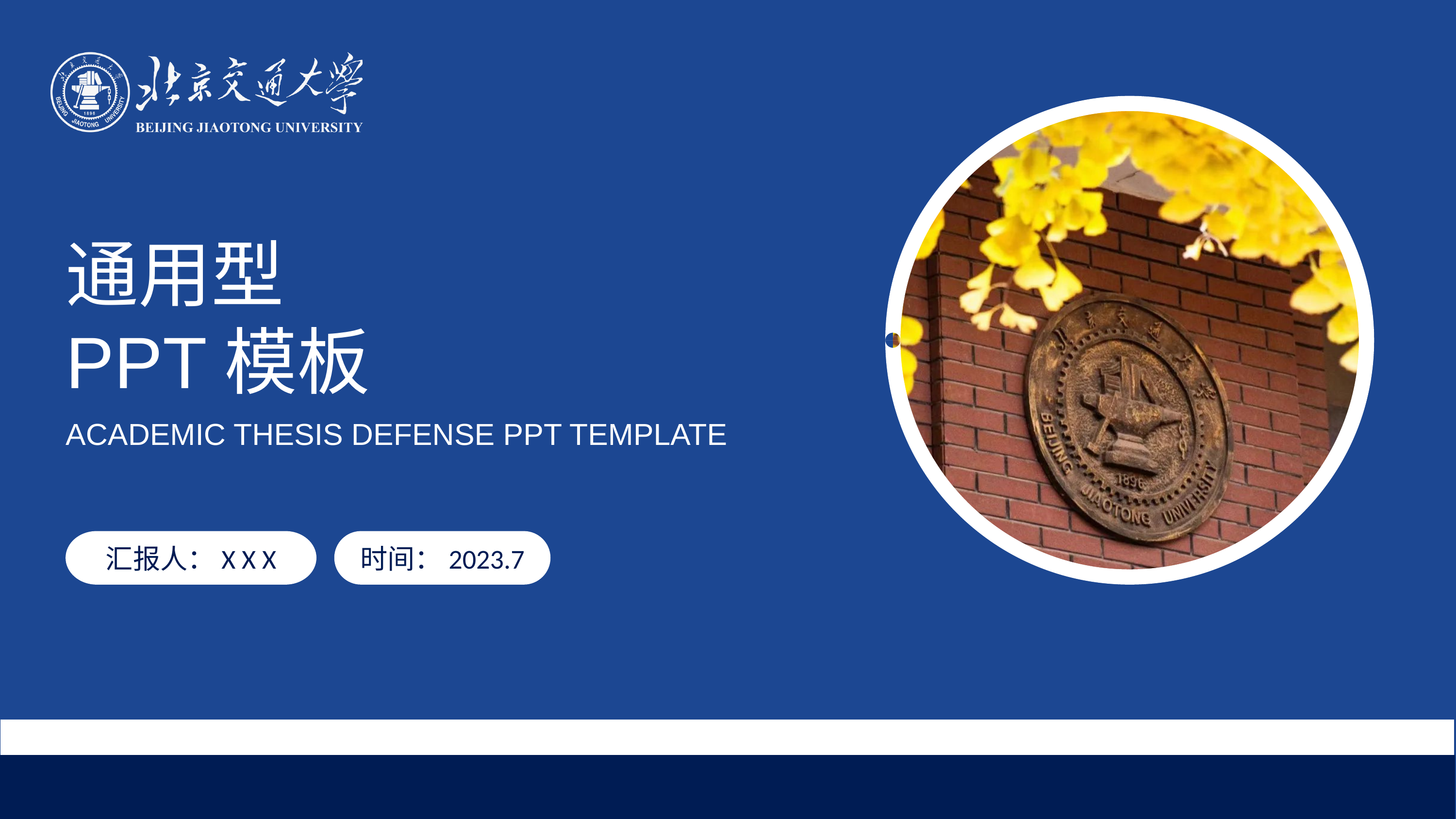

通用型
PPT模板
ACADEMIC THESIS DEFENSE PPT TEMPLATE

汇报人：X X X
时间：2023.7